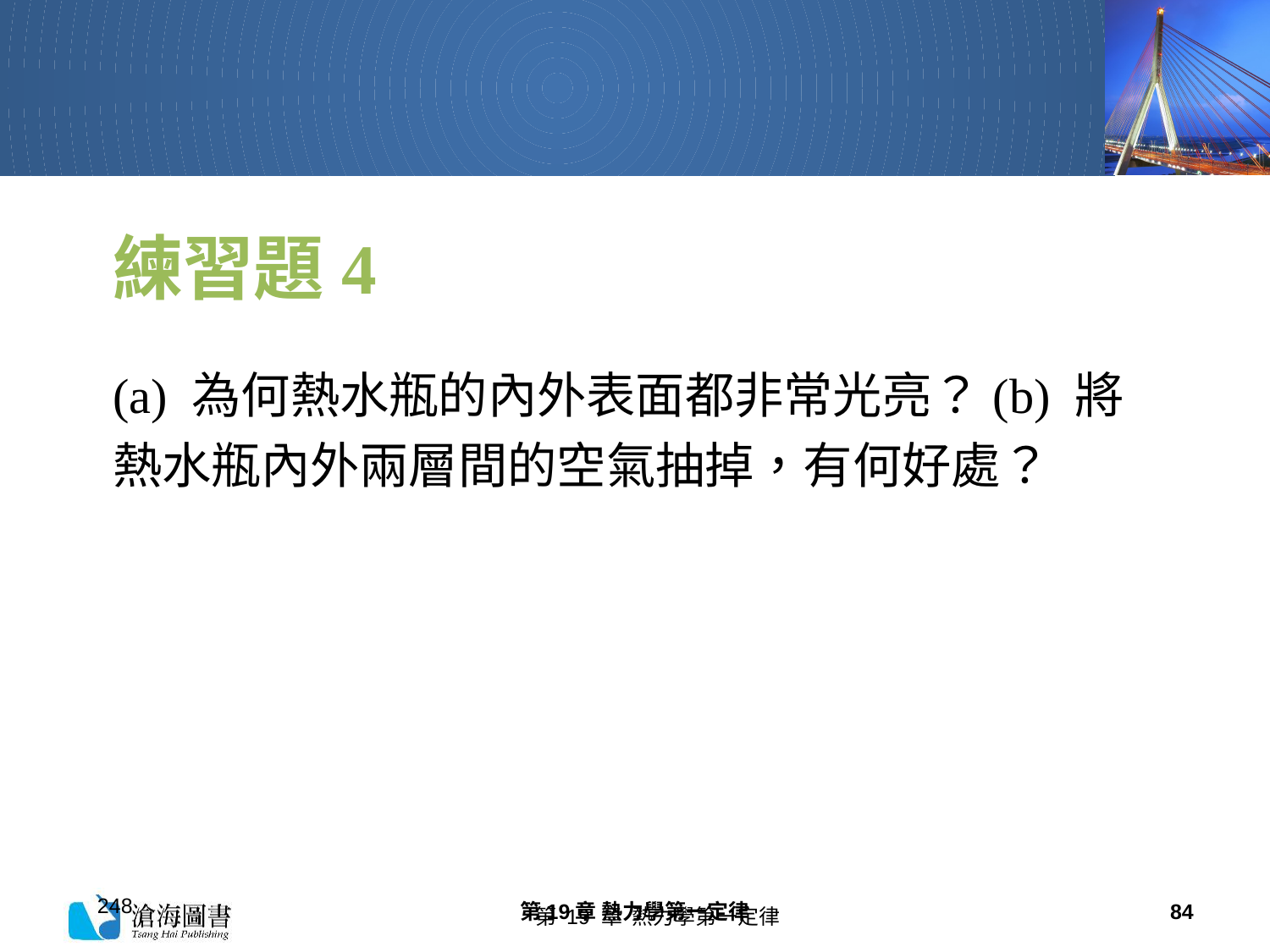

# 練習題4
(a) 為何熱水瓶的內外表面都非常光亮？(b) 將熱水瓶內外兩層間的空氣抽掉，有何好處？
第19章 熱力學第一定律
84
248
第 19 章  熱力學第一定律